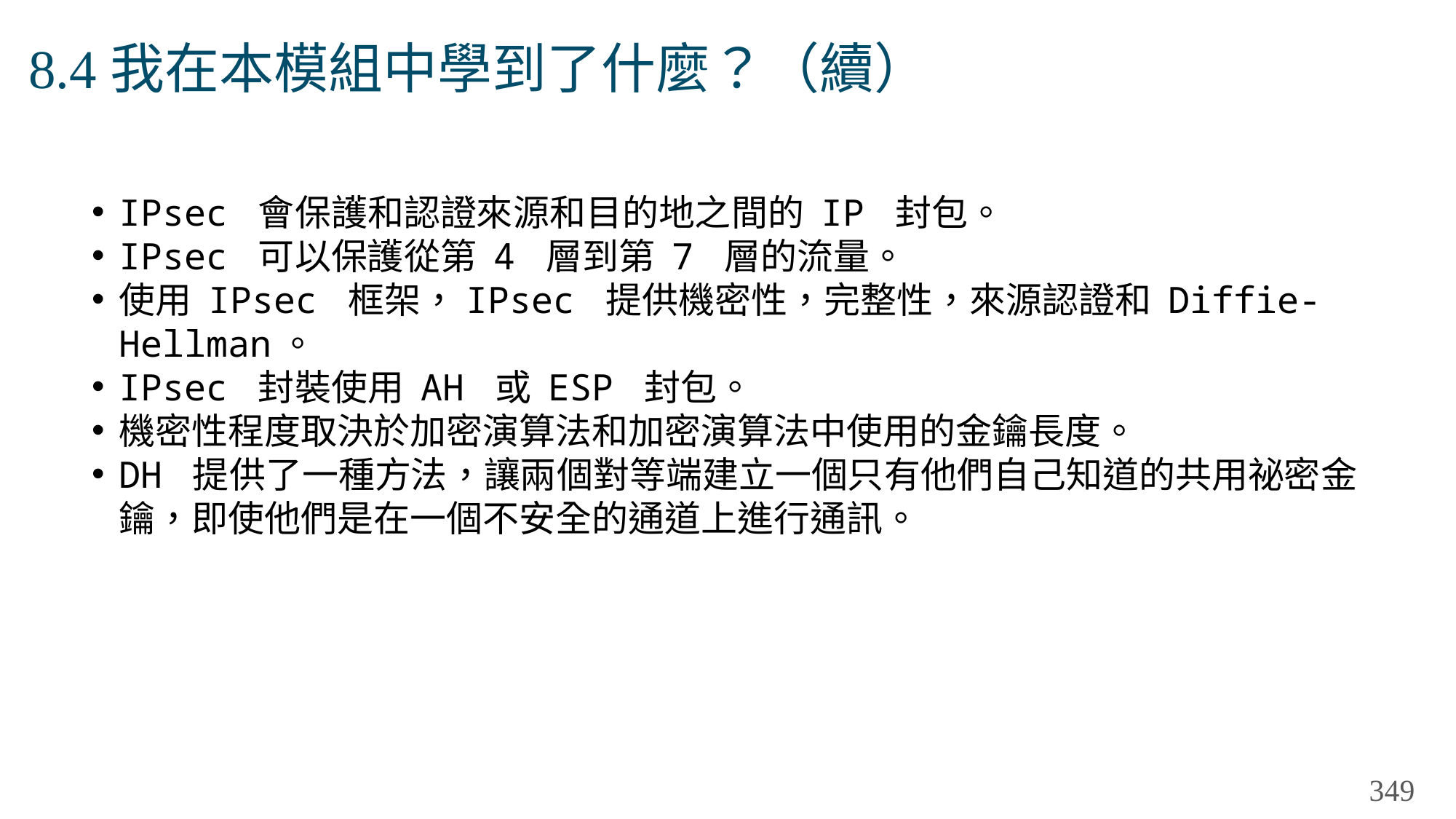

# 8.4我在本模組中學到了什麼？（續）
IPsec 會保護和認證來源和目的地之間的 IP 封包。
IPsec 可以保護從第 4 層到第 7 層的流量。
使用 IPsec 框架，IPsec 提供機密性，完整性，來源認證和 Diffie-Hellman。
IPsec 封裝使用 AH 或 ESP 封包。
機密性程度取決於加密演算法和加密演算法中使用的金鑰長度。
DH 提供了一種方法，讓兩個對等端建立一個只有他們自己知道的共用祕密金鑰，即使他們是在一個不安全的通道上進行通訊。
349